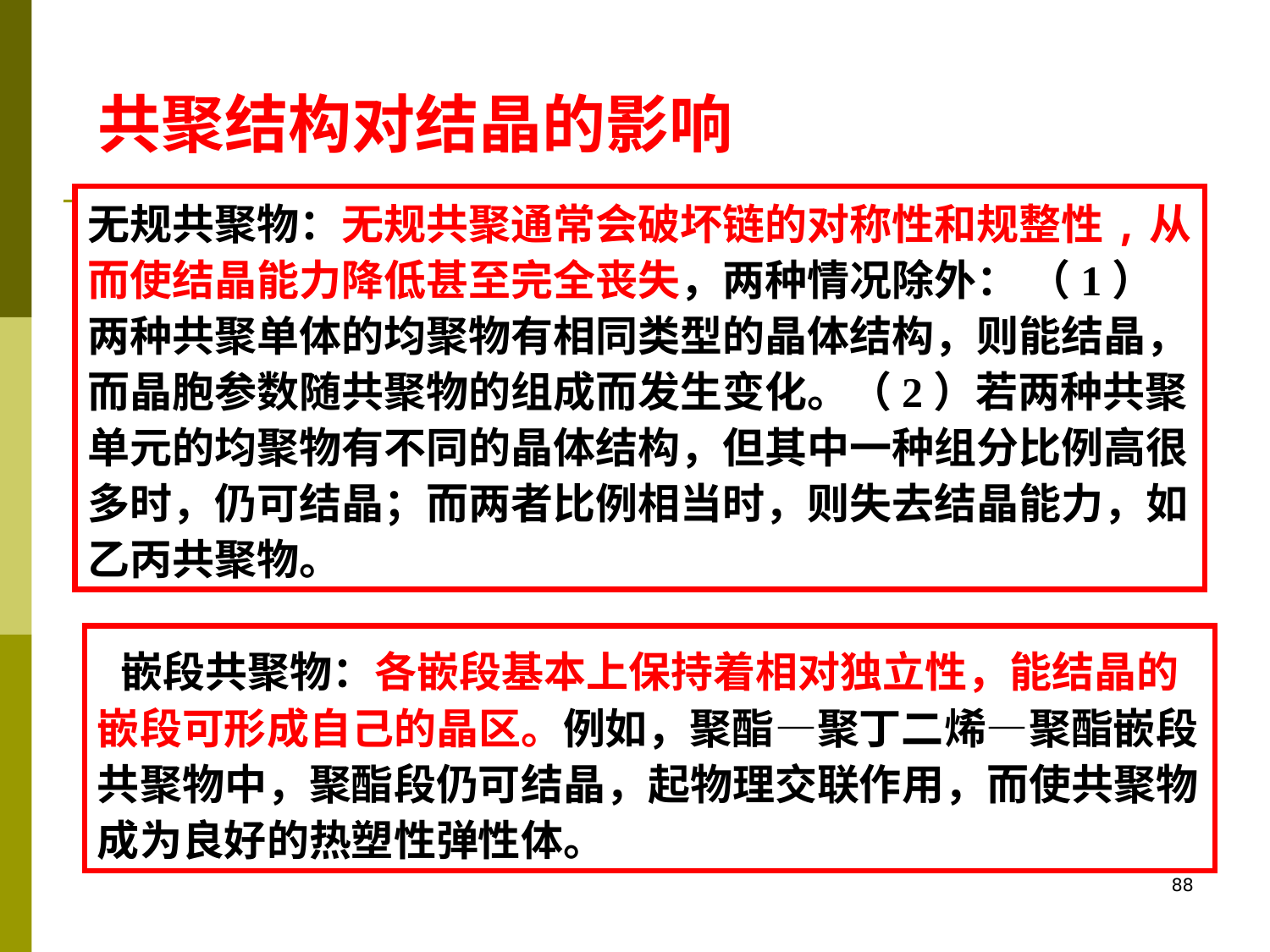

# 共聚结构对结晶的影响
无规共聚物：无规共聚通常会破坏链的对称性和规整性,从而使结晶能力降低甚至完全丧失，两种情况除外： （1）两种共聚单体的均聚物有相同类型的晶体结构，则能结晶，而晶胞参数随共聚物的组成而发生变化。（2）若两种共聚单元的均聚物有不同的晶体结构，但其中一种组分比例高很多时，仍可结晶；而两者比例相当时，则失去结晶能力，如乙丙共聚物。
 嵌段共聚物：各嵌段基本上保持着相对独立性，能结晶的嵌段可形成自己的晶区。例如，聚酯—聚丁二烯—聚酯嵌段共聚物中，聚酯段仍可结晶，起物理交联作用，而使共聚物成为良好的热塑性弹性体。
88